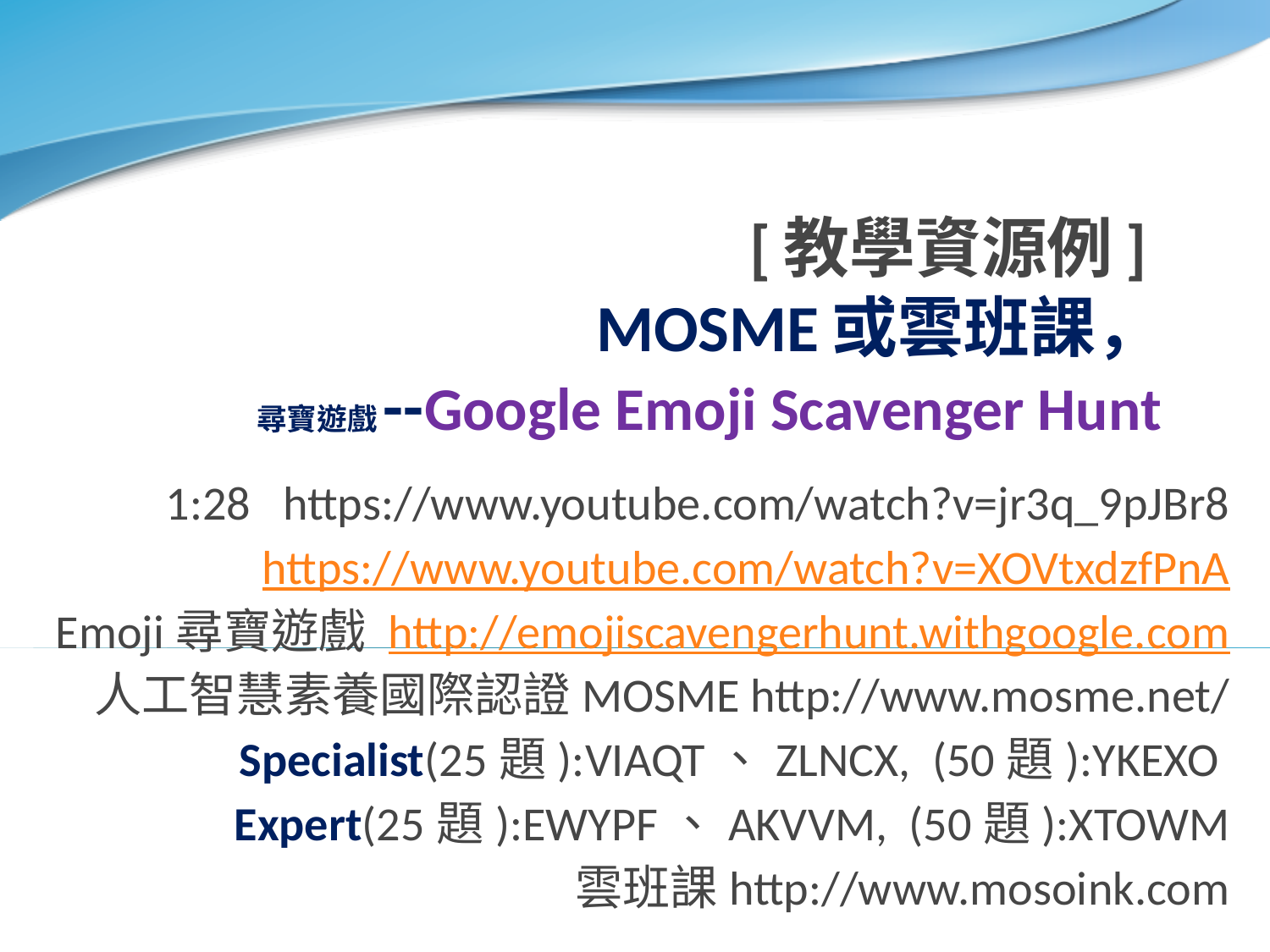

# [教學資源例] MOSME或雲班課， 尋寶遊戲--Google Emoji Scavenger Hunt
1:28   https://www.youtube.com/watch?v=jr3q_9pJBr8
https://www.youtube.com/watch?v=XOVtxdzfPnA
Emoji尋寶遊戲 http://emojiscavengerhunt.withgoogle.com
人工智慧素養國際認證MOSME http://www.mosme.net/
Specialist(25題):VIAQT、ZLNCX,  (50題):YKEXO
Expert(25題):EWYPF、AKVVM,  (50題):XTOWM
雲班課http://www.mosoink.com